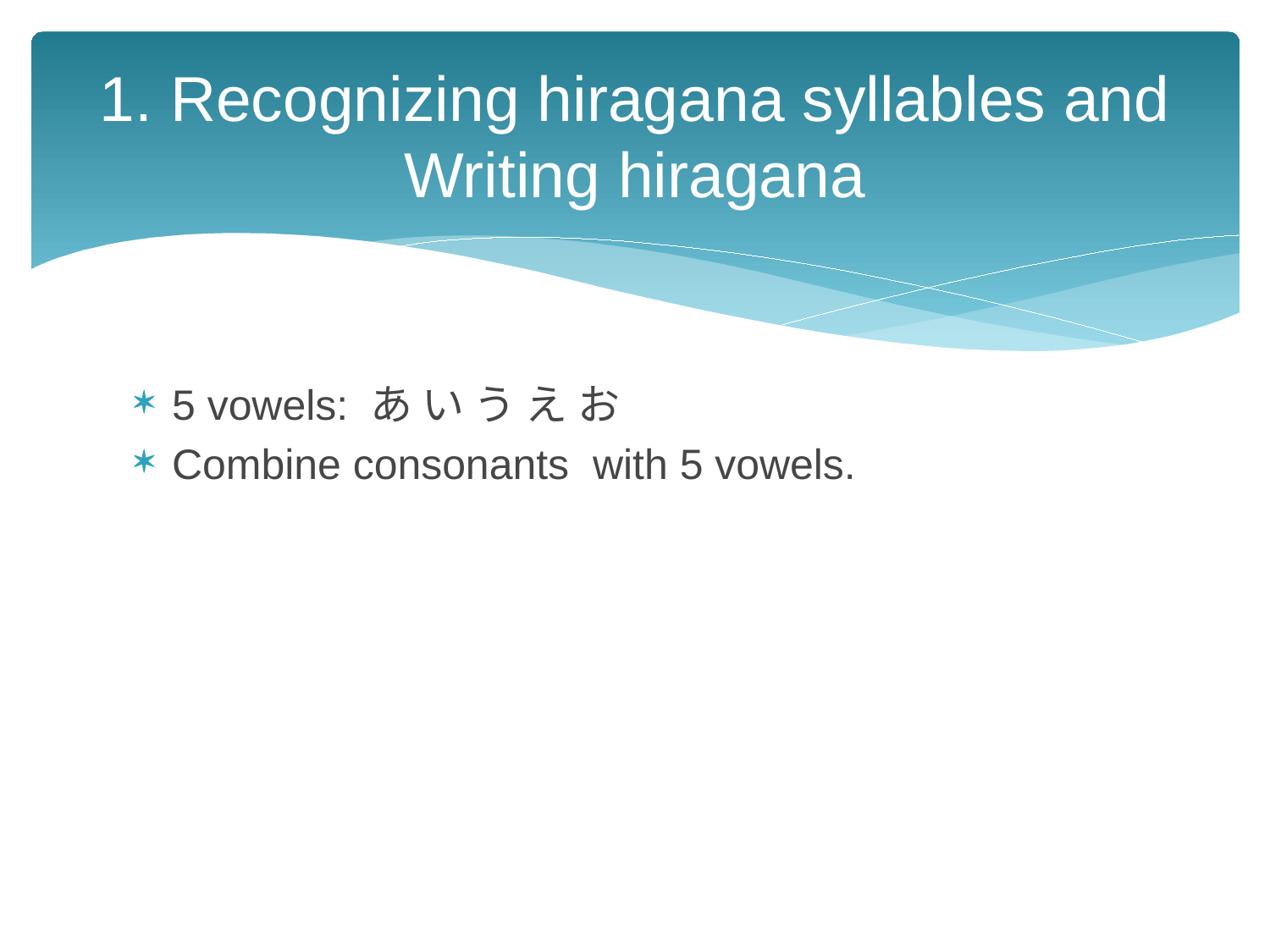

# 1. Recognizing hiragana syllables and Writing hiragana
5 vowels: あ い う え お
Combine consonants  with 5 vowels.